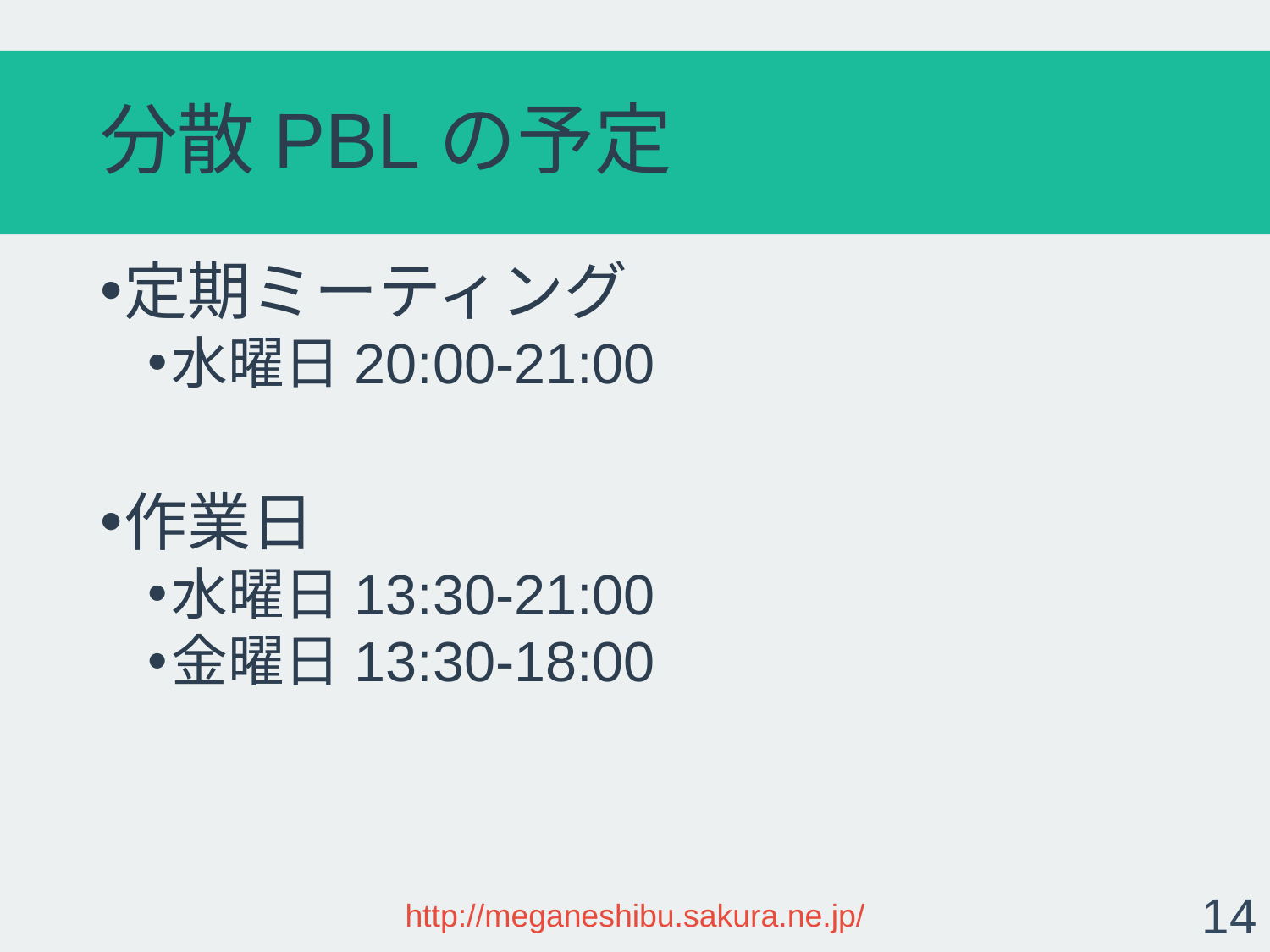

# 分散PBLの予定
定期ミーティング
水曜日20:00-21:00

作業日
水曜日13:30-21:00
金曜日13:30-18:00
http://meganeshibu.sakura.ne.jp/
14